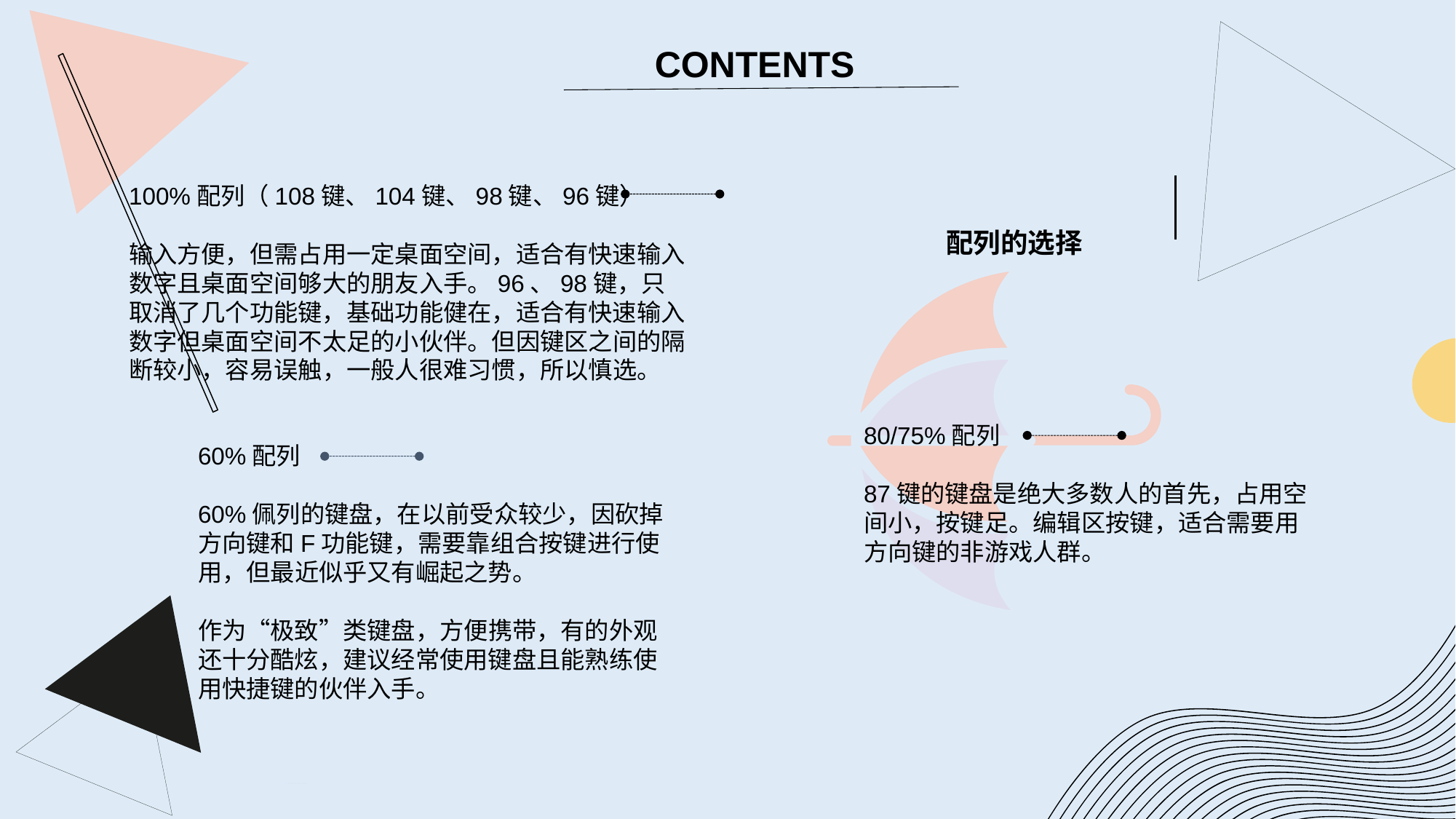

100%配列（108键、104键、98键、96键）

输入方便，但需占用一定桌面空间，适合有快速输入数字且桌面空间够大的朋友入手。96、98键，只取消了几个功能键，基础功能健在，适合有快速输入数字但桌面空间不太足的小伙伴。但因键区之间的隔断较小，容易误触，一般人很难习惯，所以慎选。
配列的选择

80/75%配列

87键的键盘是绝大多数人的首先，占用空间小，按键足。编辑区按键，适合需要用方向键的非游戏人群。
60%配列

60%佩列的键盘，在以前受众较少，因砍掉方向键和F功能键，需要靠组合按键进行使用，但最近似乎又有崛起之势。

作为“极致”类键盘，方便携带，有的外观还十分酷炫，建议经常使用键盘且能熟练使用快捷键的伙伴入手。
PPT下载 http://www.1ppt.com/xiazai/